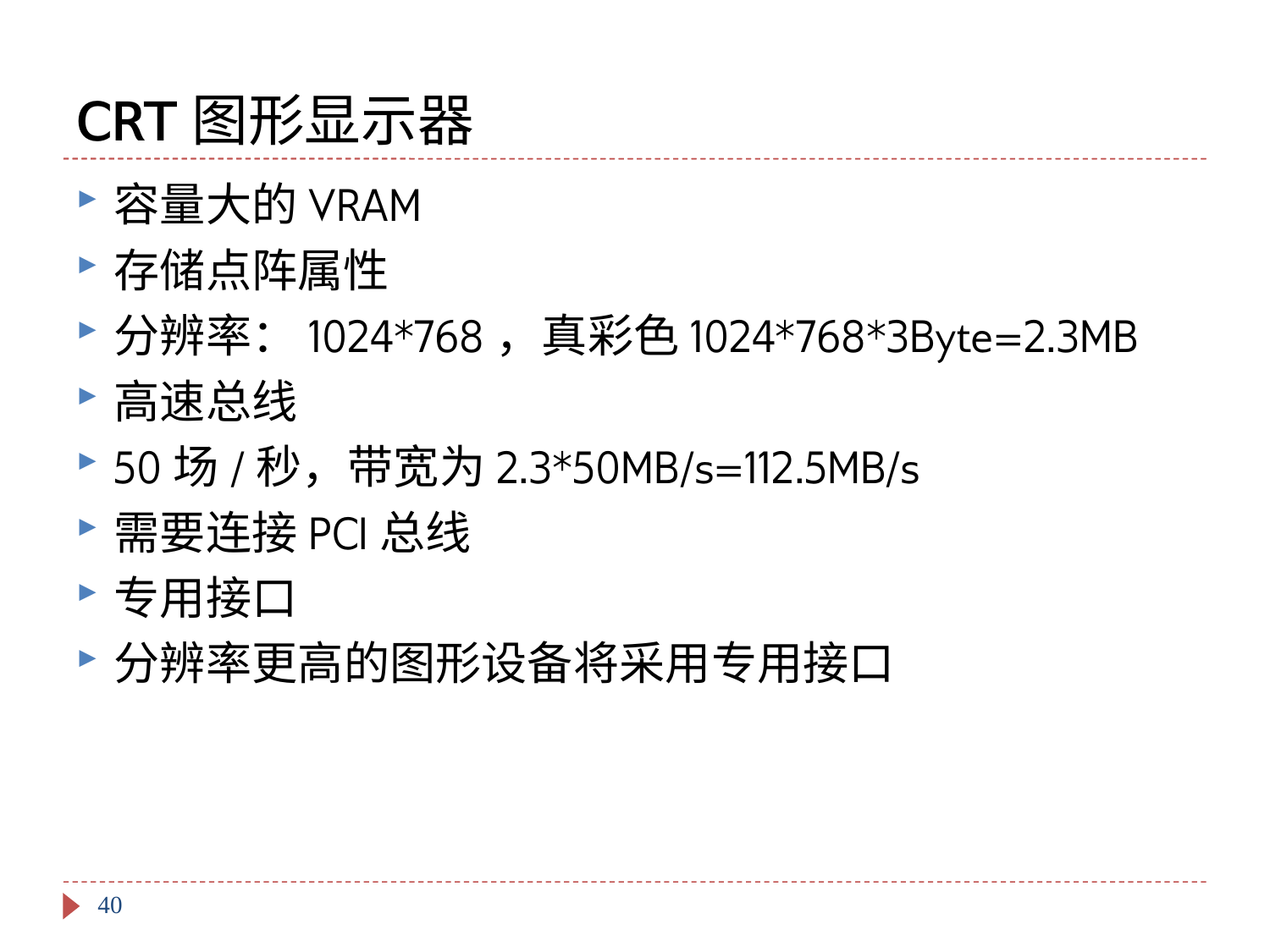

# CRT图形显示器
容量大的VRAM
存储点阵属性
分辨率：1024*768，真彩色1024*768*3Byte=2.3MB
高速总线
50场/秒，带宽为2.3*50MB/s=112.5MB/s
需要连接PCI总线
专用接口
分辨率更高的图形设备将采用专用接口

40